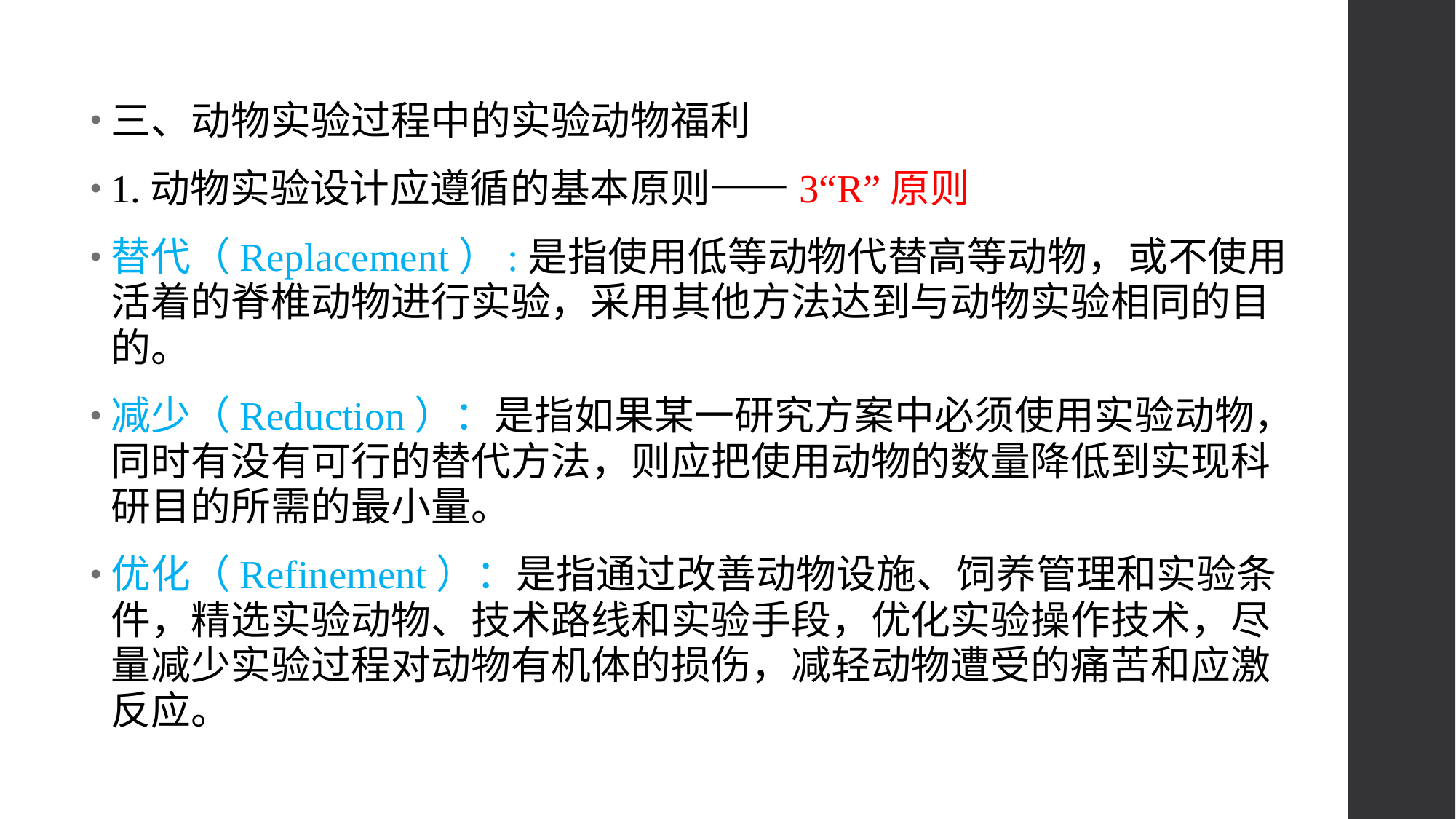

三、动物实验过程中的实验动物福利
1.动物实验设计应遵循的基本原则——3“R”原则
替代（Replacement）:是指使用低等动物代替高等动物，或不使用活着的脊椎动物进行实验，采用其他方法达到与动物实验相同的目的。
减少（Reduction）：是指如果某一研究方案中必须使用实验动物，同时有没有可行的替代方法，则应把使用动物的数量降低到实现科研目的所需的最小量。
优化（Refinement）：是指通过改善动物设施、饲养管理和实验条件，精选实验动物、技术路线和实验手段，优化实验操作技术，尽量减少实验过程对动物有机体的损伤，减轻动物遭受的痛苦和应激反应。